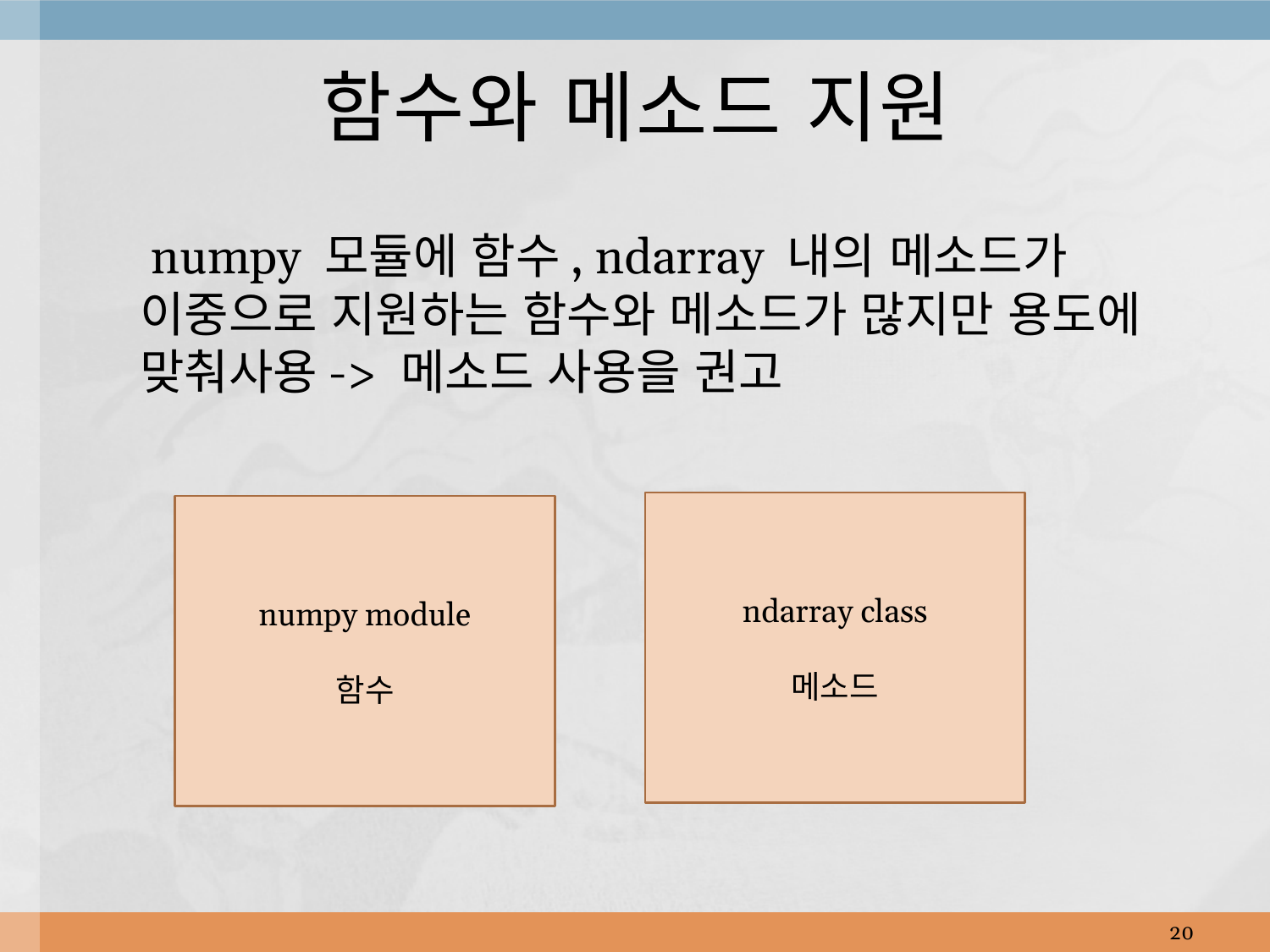

# 함수와 메소드 지원
 numpy 모듈에 함수, ndarray 내의 메소드가 이중으로 지원하는 함수와 메소드가 많지만 용도에 맞춰사용-> 메소드 사용을 권고
ndarray class

메소드
numpy module

함수
20